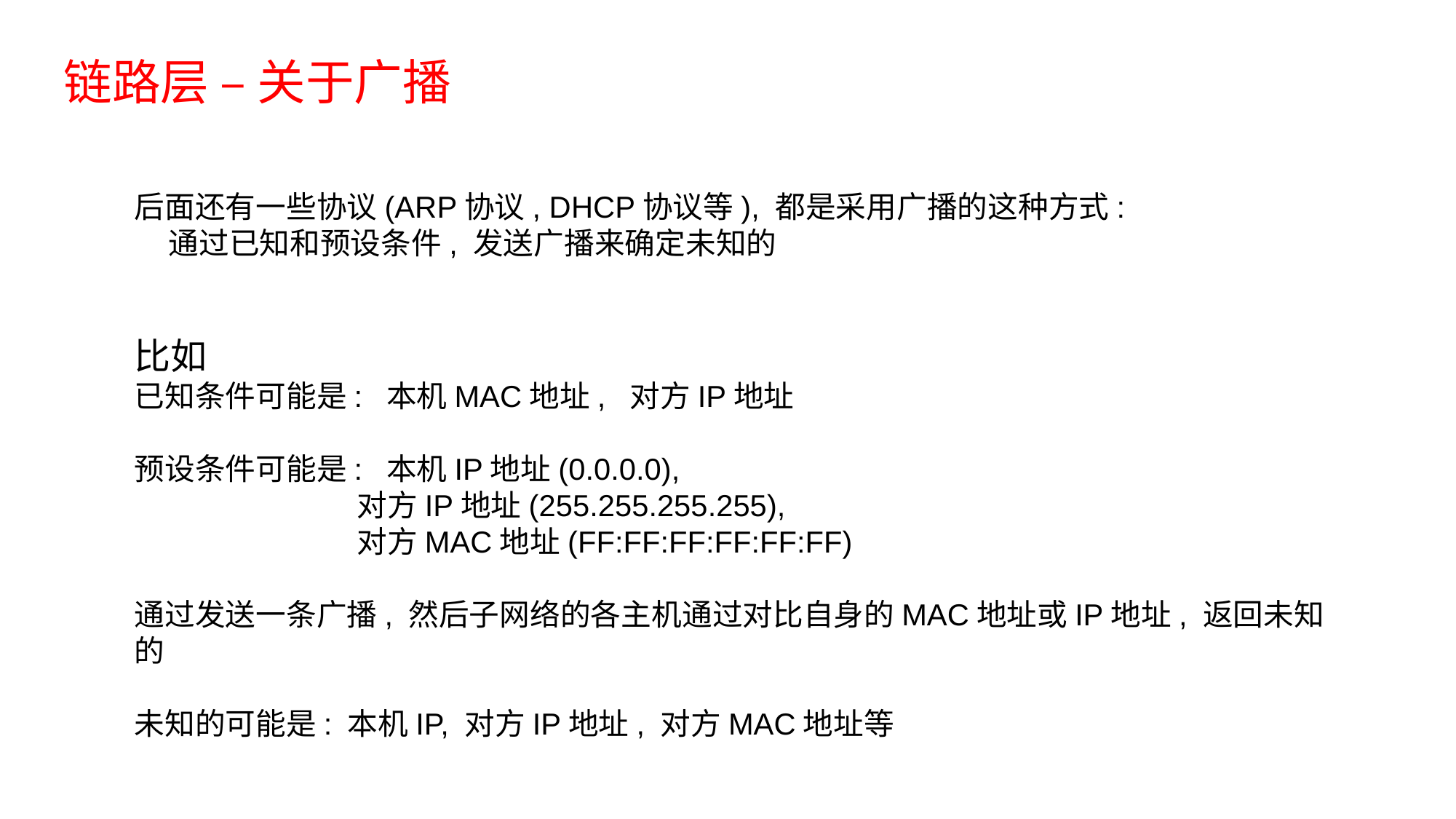

链路层 – 关于广播
后面还有一些协议(ARP协议, DHCP协议等), 都是采用广播的这种方式:
    通过已知和预设条件, 发送广播来确定未知的

比如
已知条件可能是:  本机MAC地址,  对方IP地址

预设条件可能是:  本机IP地址(0.0.0.0),
                                对方IP地址(255.255.255.255),
                                对方MAC地址(FF:FF:FF:FF:FF:FF)

通过发送一条广播, 然后子网络的各主机通过对比自身的MAC地址或IP地址, 返回未知的

未知的可能是: 本机IP, 对方IP地址, 对方MAC地址等